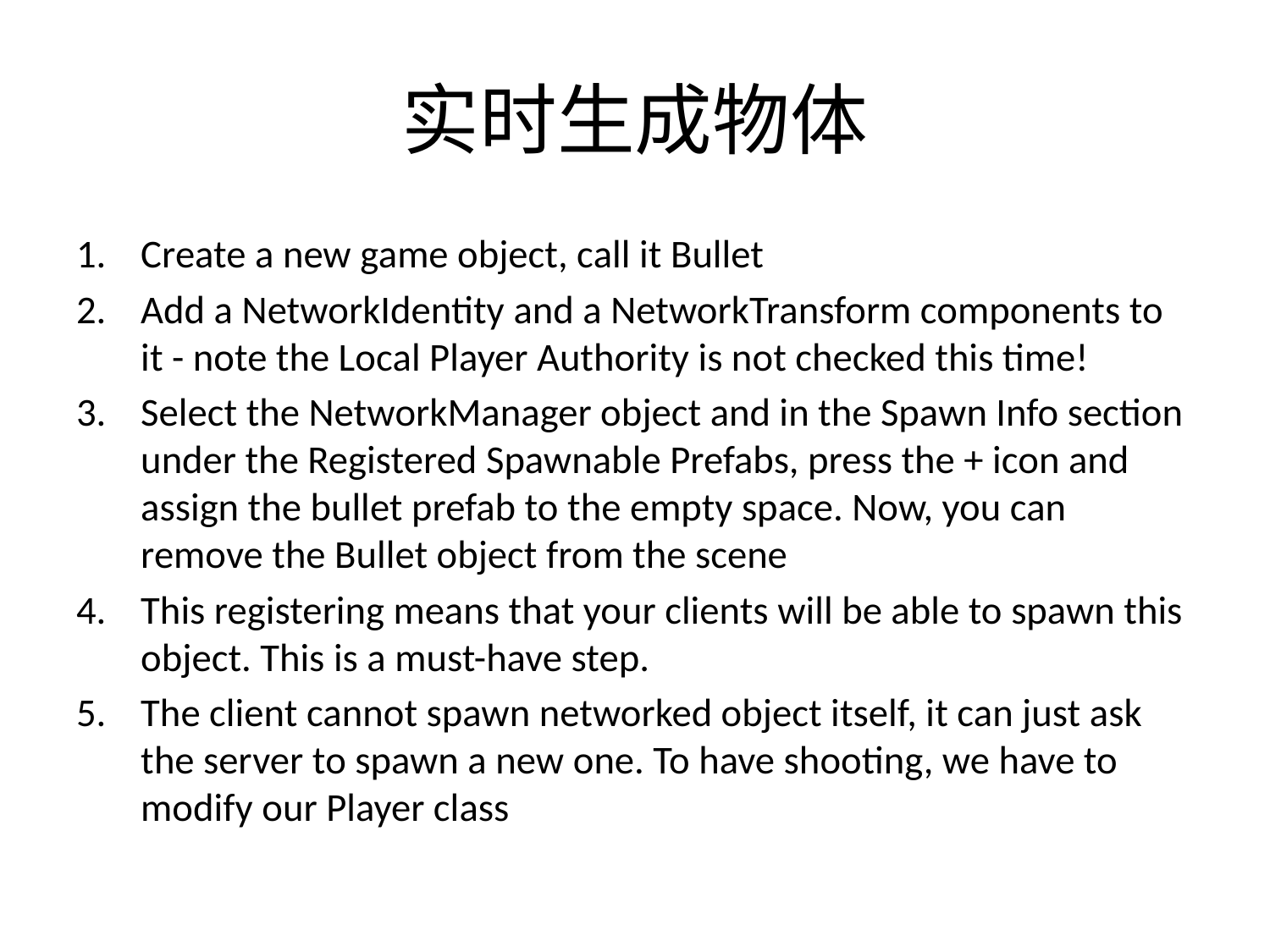

# 实时生成物体
Create a new game object, call it Bullet
Add a NetworkIdentity and a NetworkTransform components to it - note the Local Player Authority is not checked this time!
Select the NetworkManager object and in the Spawn Info section under the Registered Spawnable Prefabs, press the + icon and assign the bullet prefab to the empty space. Now, you can remove the Bullet object from the scene
This registering means that your clients will be able to spawn this object. This is a must-have step.
The client cannot spawn networked object itself, it can just ask the server to spawn a new one. To have shooting, we have to modify our Player class